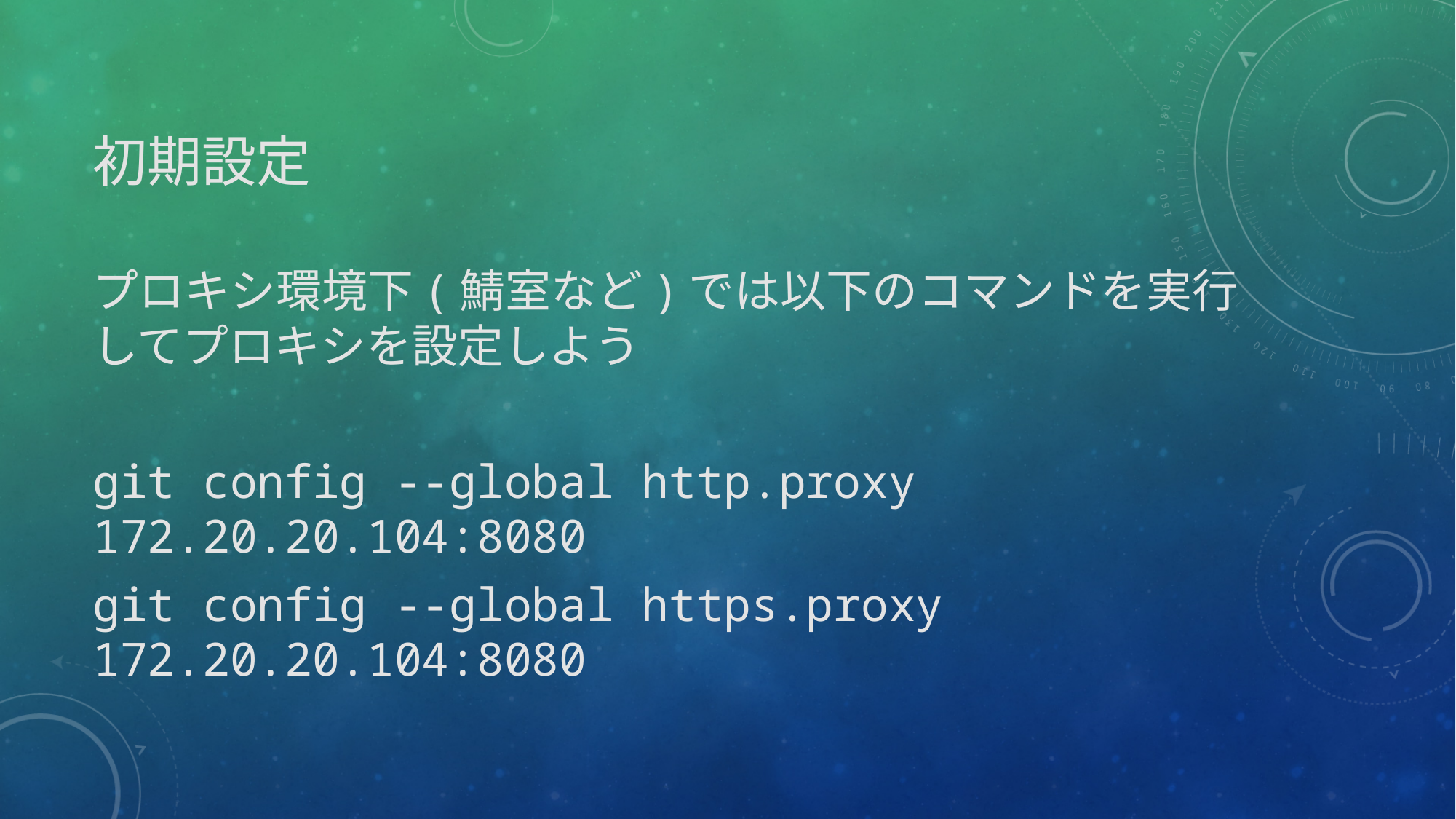

# 初期設定
プロキシ環境下(鯖室など)では以下のコマンドを実行してプロキシを設定しよう

git config --global http.proxy 172.20.20.104:8080
git config --global https.proxy 172.20.20.104:8080